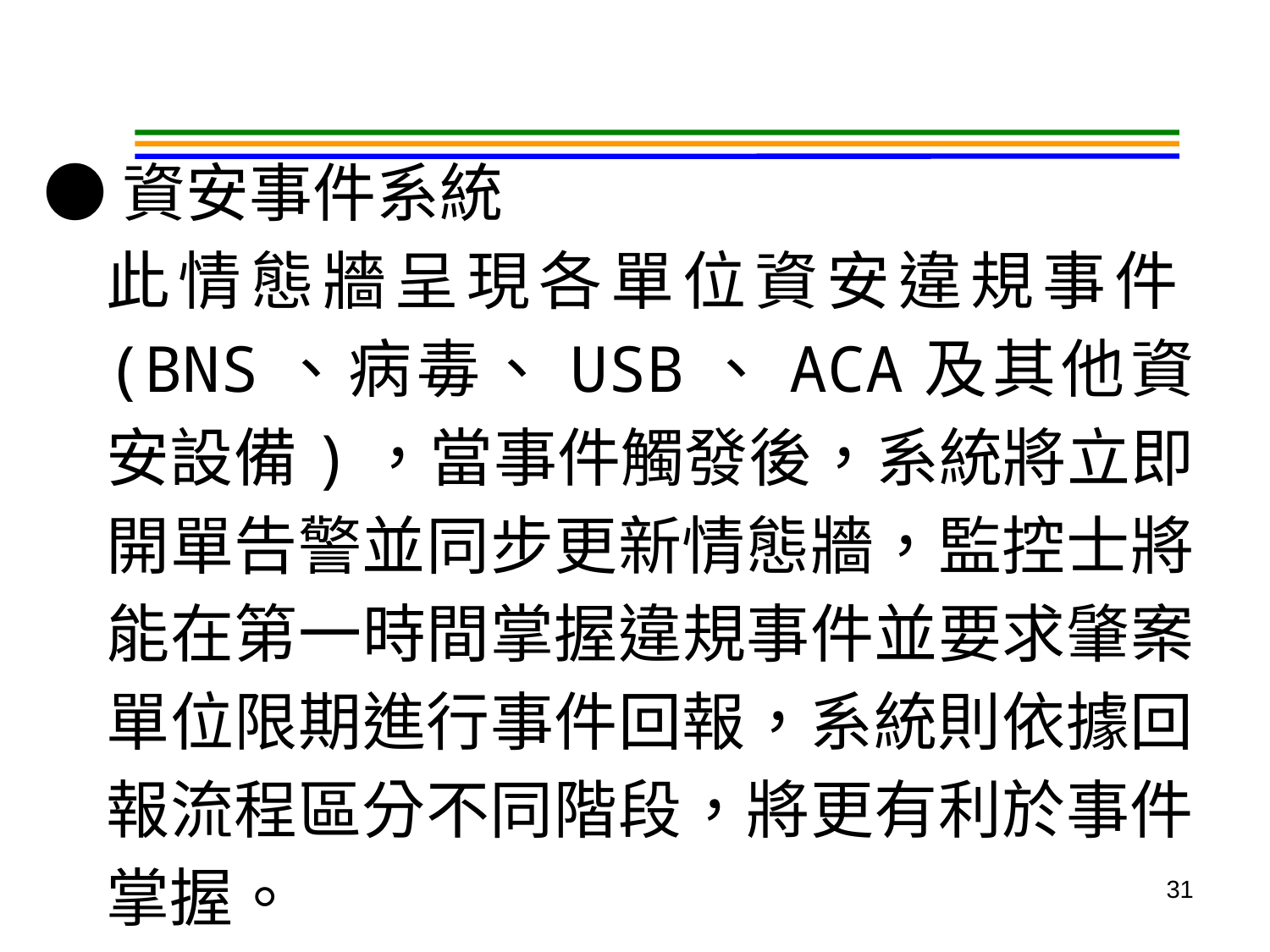

●資安事件系統
此情態牆呈現各單位資安違規事件(BNS、病毒、USB、ACA及其他資安設備)，當事件觸發後，系統將立即開單告警並同步更新情態牆，監控士將能在第一時間掌握違規事件並要求肇案單位限期進行事件回報，系統則依據回報流程區分不同階段，將更有利於事件掌握。
31